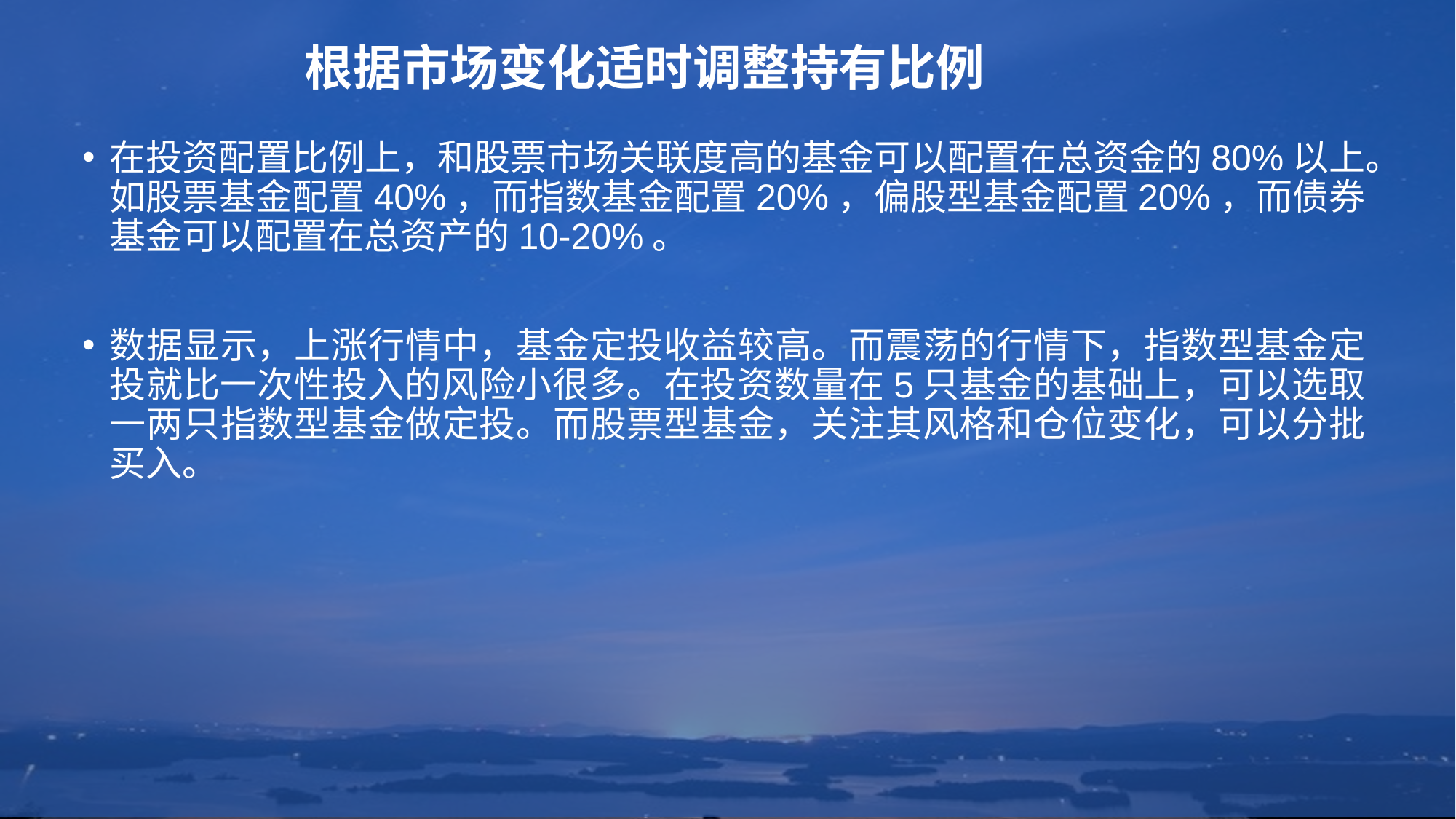

# 根据市场变化适时调整持有比例
在投资配置比例上，和股票市场关联度高的基金可以配置在总资金的80%以上。如股票基金配置40%，而指数基金配置20%，偏股型基金配置20%，而债券基金可以配置在总资产的10-20%。

数据显示，上涨行情中，基金定投收益较高。而震荡的行情下，指数型基金定投就比一次性投入的风险小很多。在投资数量在5只基金的基础上，可以选取一两只指数型基金做定投。而股票型基金，关注其风格和仓位变化，可以分批买入。